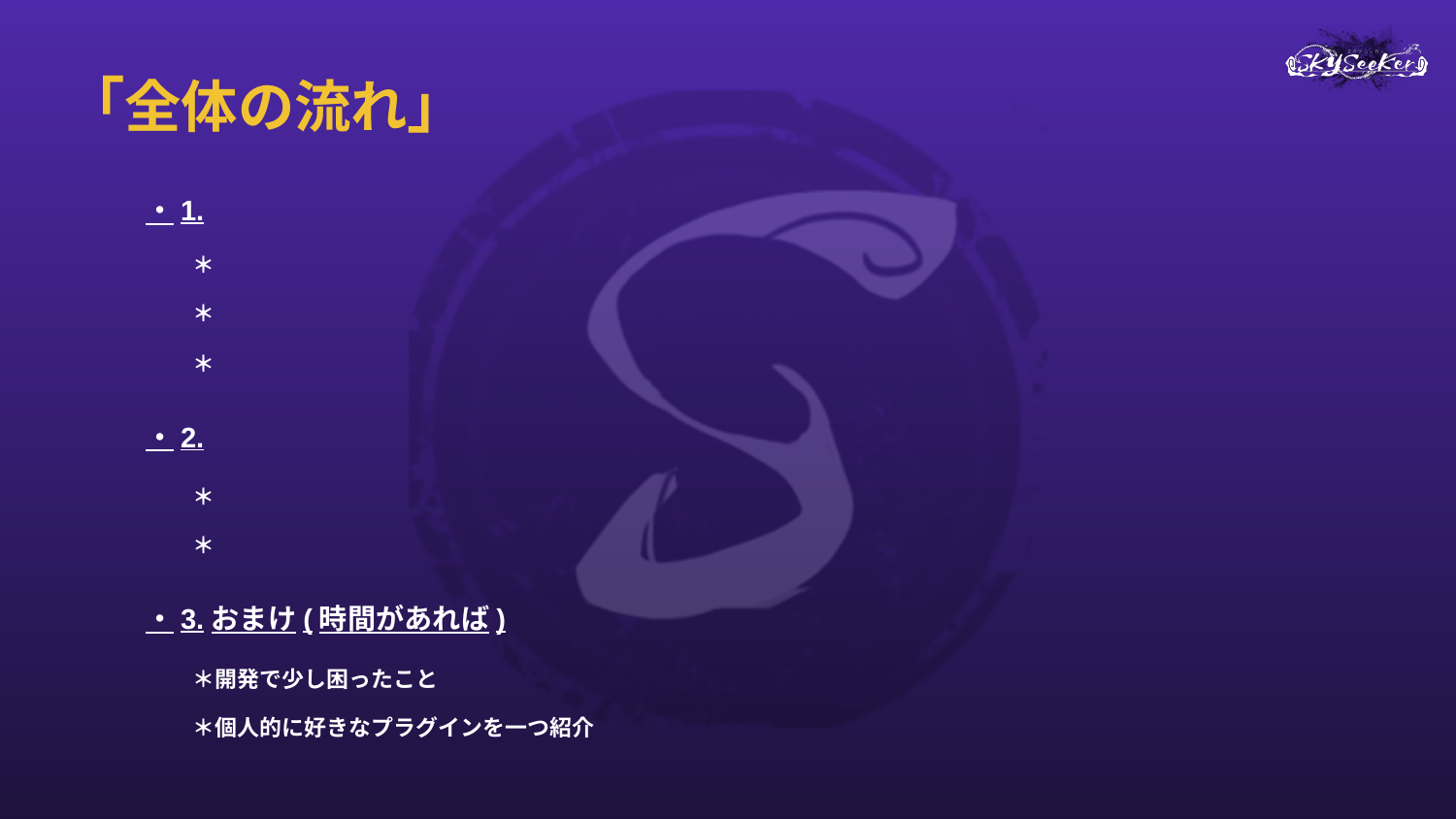

# 「全体の流れ」
・1.
＊
＊
＊
・2.
＊
＊
・3.おまけ(時間があれば)
＊開発で少し困ったこと
＊個人的に好きなプラグインを一つ紹介